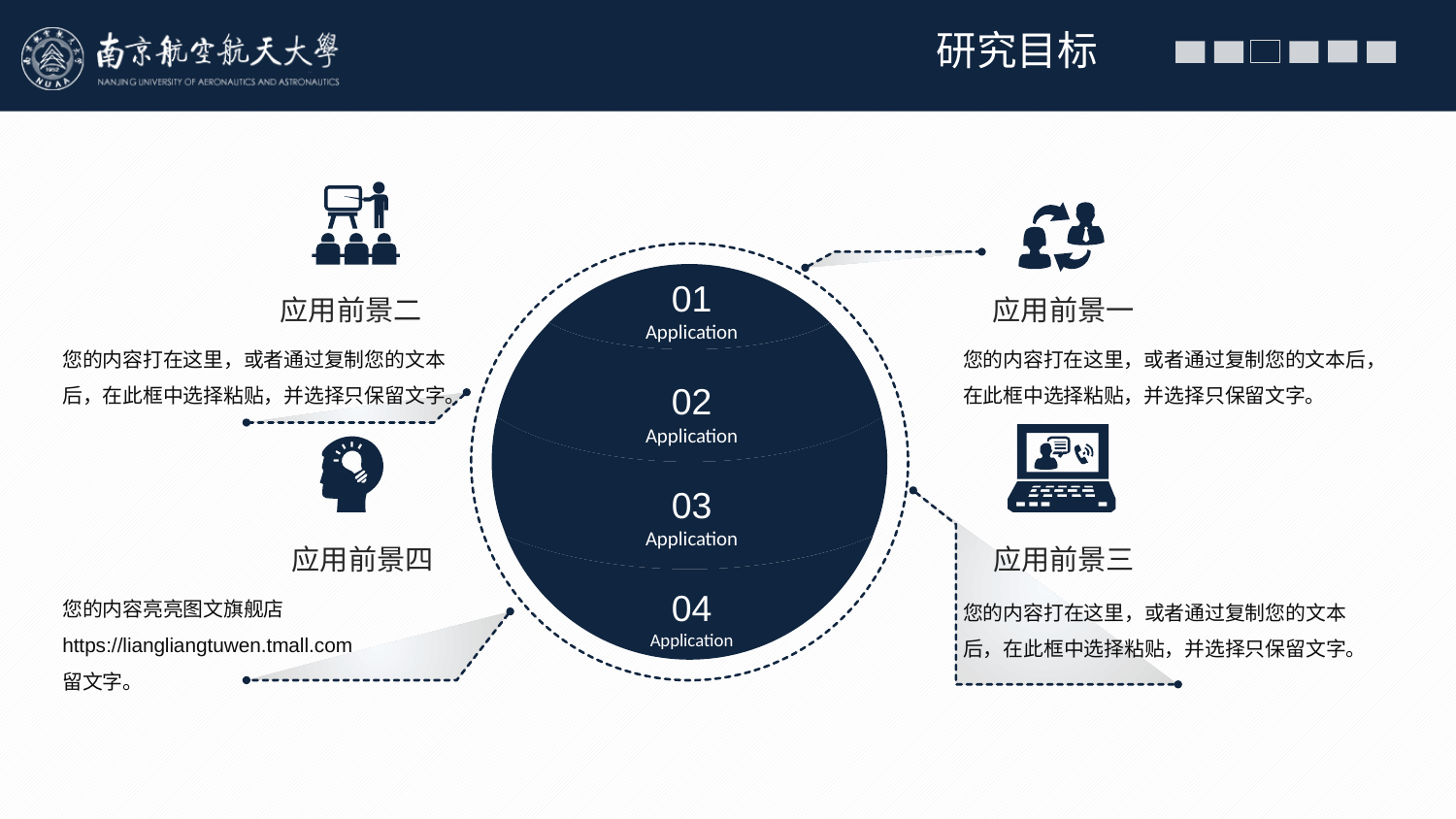

研究目标

01
Application

02
Application

03
Application

04
Application
应用前景二
应用前景一
您的内容打在这里，或者通过复制您的文本后，在此框中选择粘贴，并选择只保留文字。
您的内容打在这里，或者通过复制您的文本后，在此框中选择粘贴，并选择只保留文字。

应用前景四
应用前景三
您的内容亮亮图文旗舰店
https://liangliangtuwen.tmall.com
留文字。
您的内容打在这里，或者通过复制您的文本后，在此框中选择粘贴，并选择只保留文字。